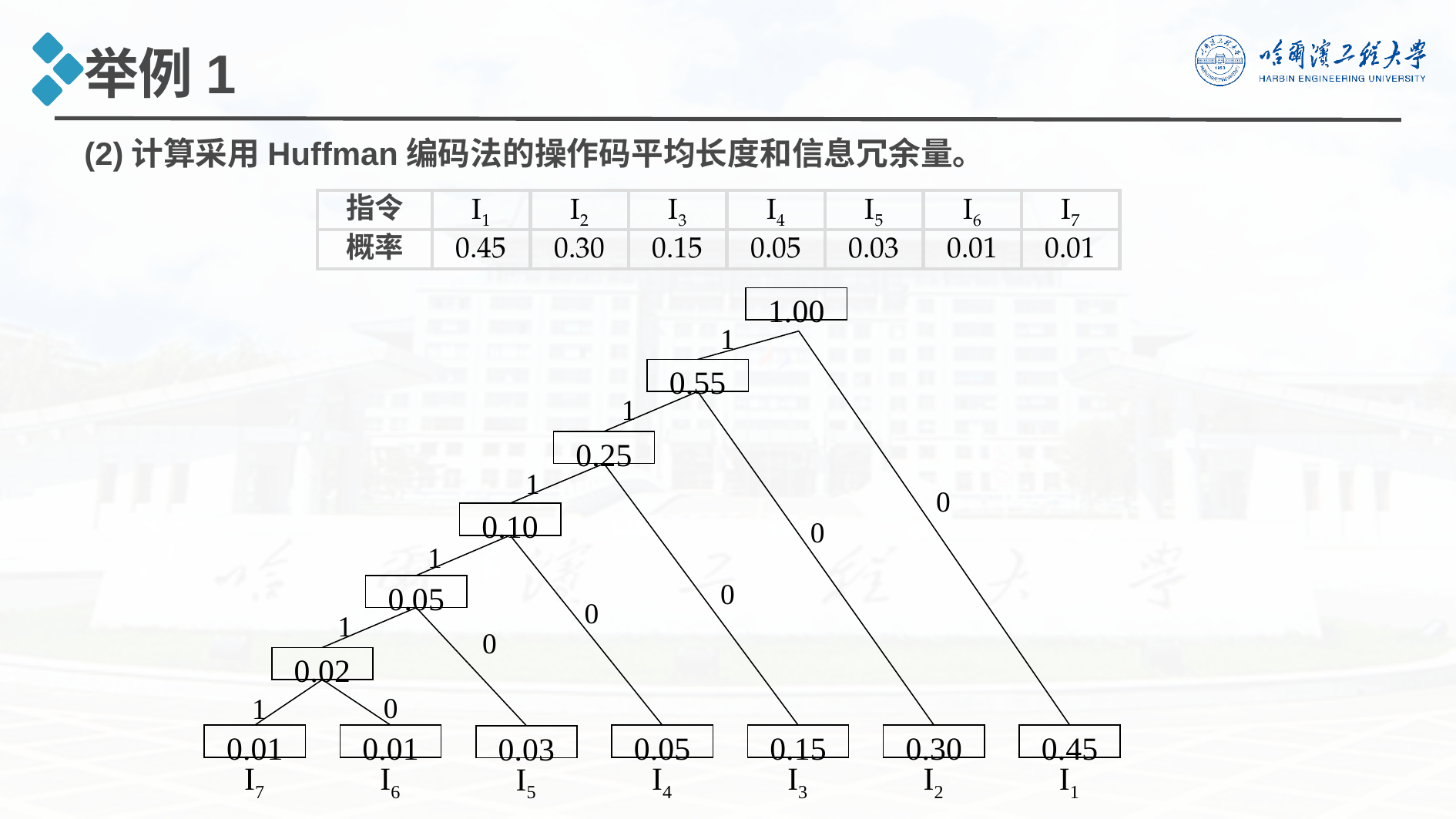

举例1

(2)计算采用Huffman编码法的操作码平均长度和信息冗余量。
指令
I1
I2
I3
I4
I5
I6
I7
概率
0.45
0.30
0.15
0.05
0.03
0.01
0.01
1.00
1
0.55
1
0.25
1
0
0.10
0
1
0
0.05
0
1
0
0.02
0
1
0.01
I7
0.01
I6
0.05
I4
0.15
I3
0.30
I2
0.45
I1
0.03
I5